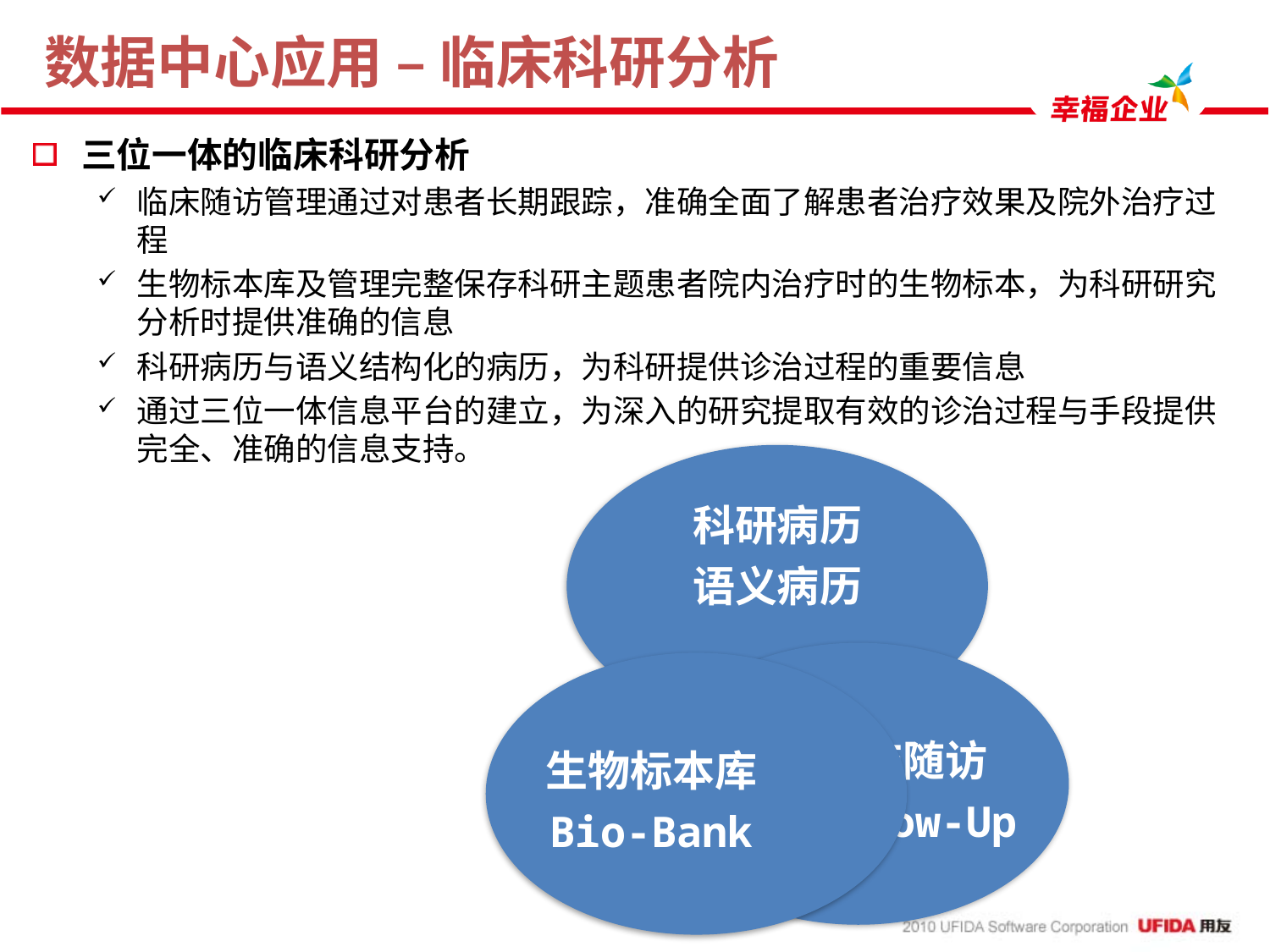

数据中心应用 – 临床科研分析
三位一体的临床科研分析
临床随访管理通过对患者长期跟踪，准确全面了解患者治疗效果及院外治疗过程
生物标本库及管理完整保存科研主题患者院内治疗时的生物标本，为科研研究分析时提供准确的信息
科研病历与语义结构化的病历，为科研提供诊治过程的重要信息
通过三位一体信息平台的建立，为深入的研究提取有效的诊治过程与手段提供完全、准确的信息支持。

科研病历
语义病历

临床随访
Follow-Up

生物标本库
Bio-Bank